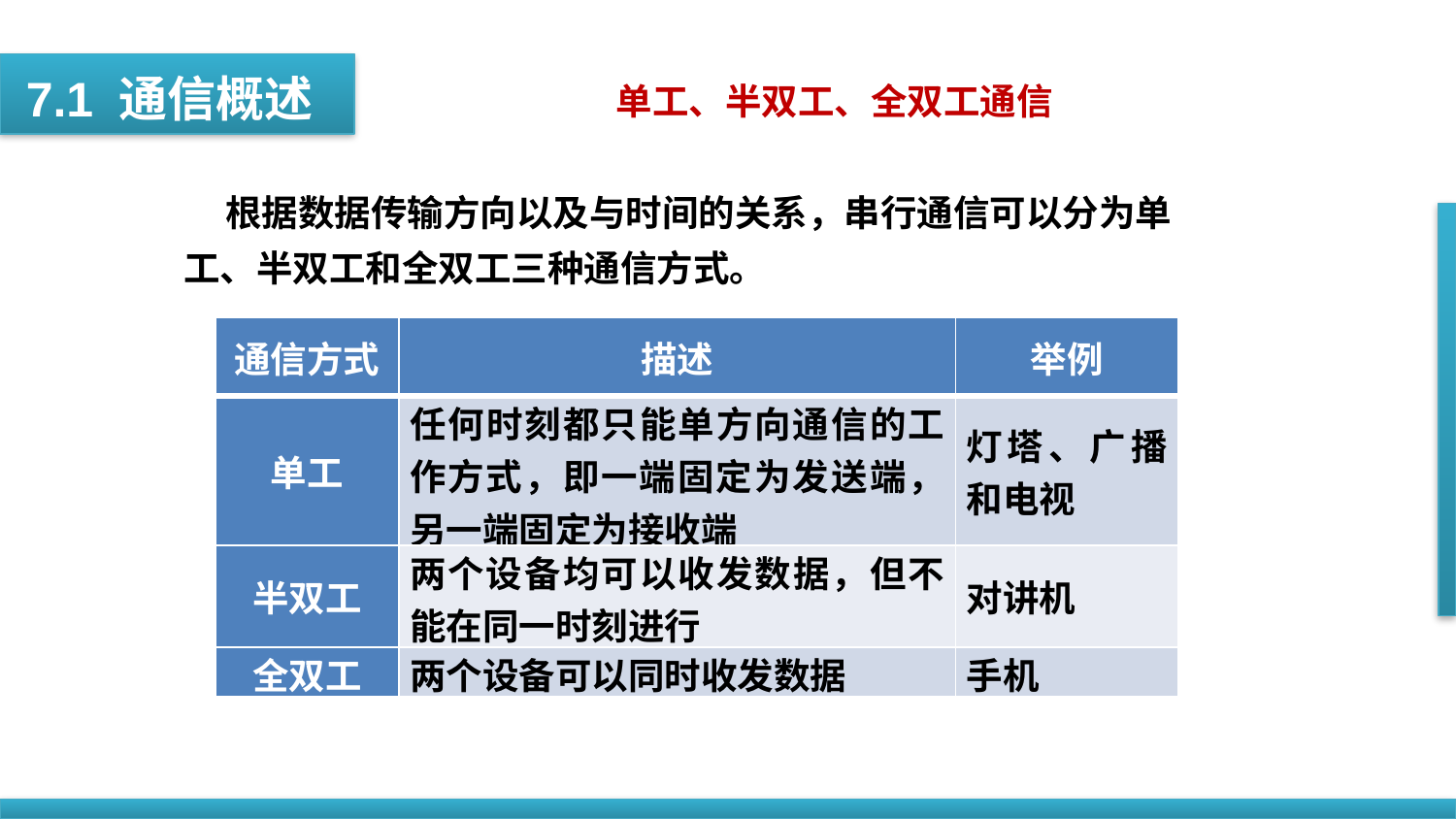

单工、半双工、全双工通信
7.1 通信概述
    根据数据传输方向以及与时间的关系，串行通信可以分为单工、半双工和全双工三种通信方式。
| 通信方式 | 描述 | 举例 |
| --- | --- | --- |
| 单工 | 任何时刻都只能单方向通信的工作方式，即一端固定为发送端，另一端固定为接收端 | 灯塔、广播和电视 |
| 半双工 | 两个设备均可以收发数据，但不能在同一时刻进行 | 对讲机 |
| 全双工 | 两个设备可以同时收发数据 | 手机 |